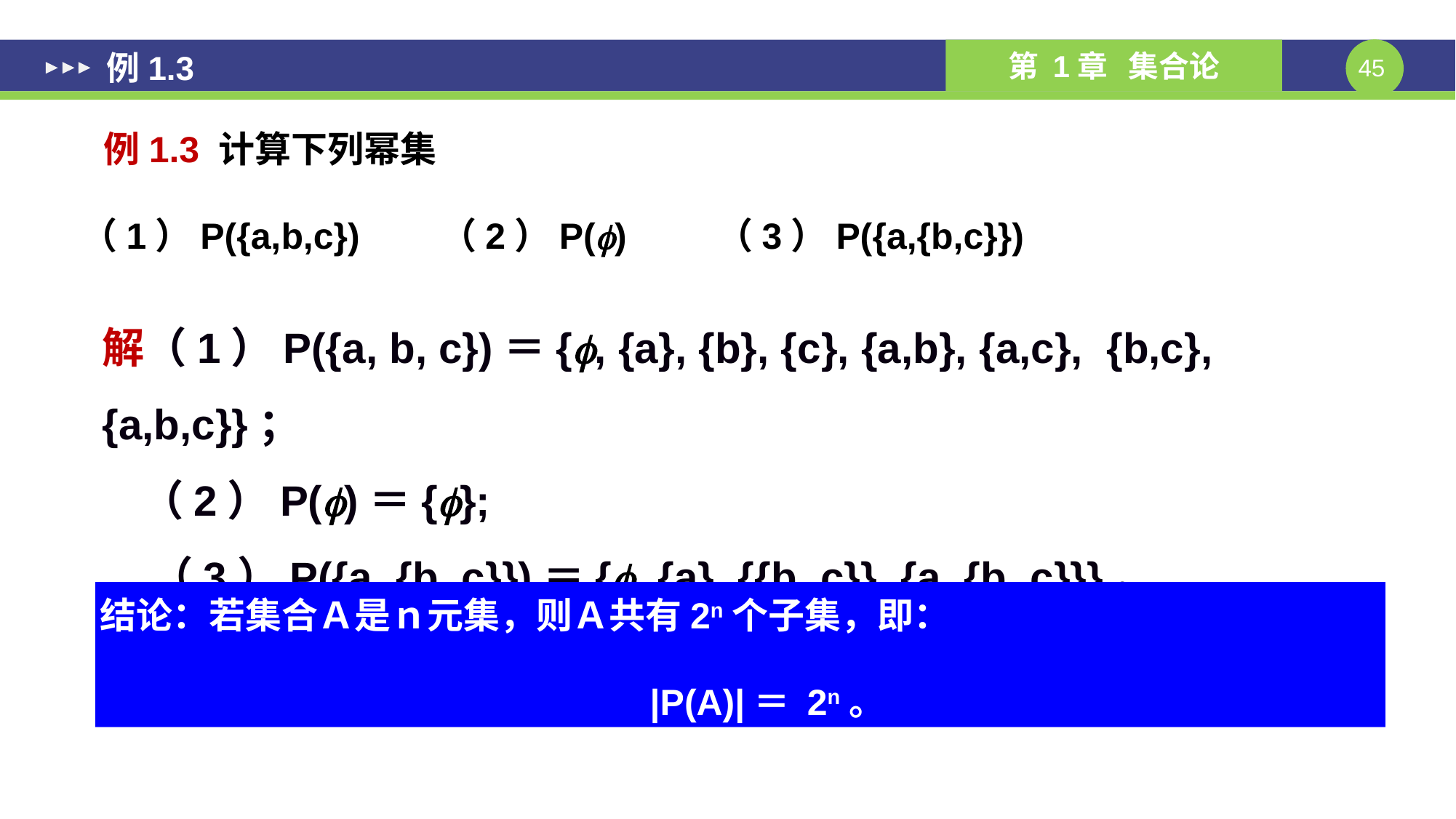

例1.3
例1.3 计算下列幂集
（1）P({a,b,c})       （2）P(φ)        （3）P({a,{b,c}})
解（1）P({a, b, c})＝{φ, {a}, {b}, {c}, {a,b}, {a,c},  {b,c},  {a,b,c}}；
   （2）P(φ)＝{φ};
    （3）P({a, {b, c}})＝{φ, {a}, {{b, c}}, {a, {b, c}}}。
结论：若集合Ａ是ｎ元集，则Ａ共有2n个子集，即：
|P(A)|＝ 2n。